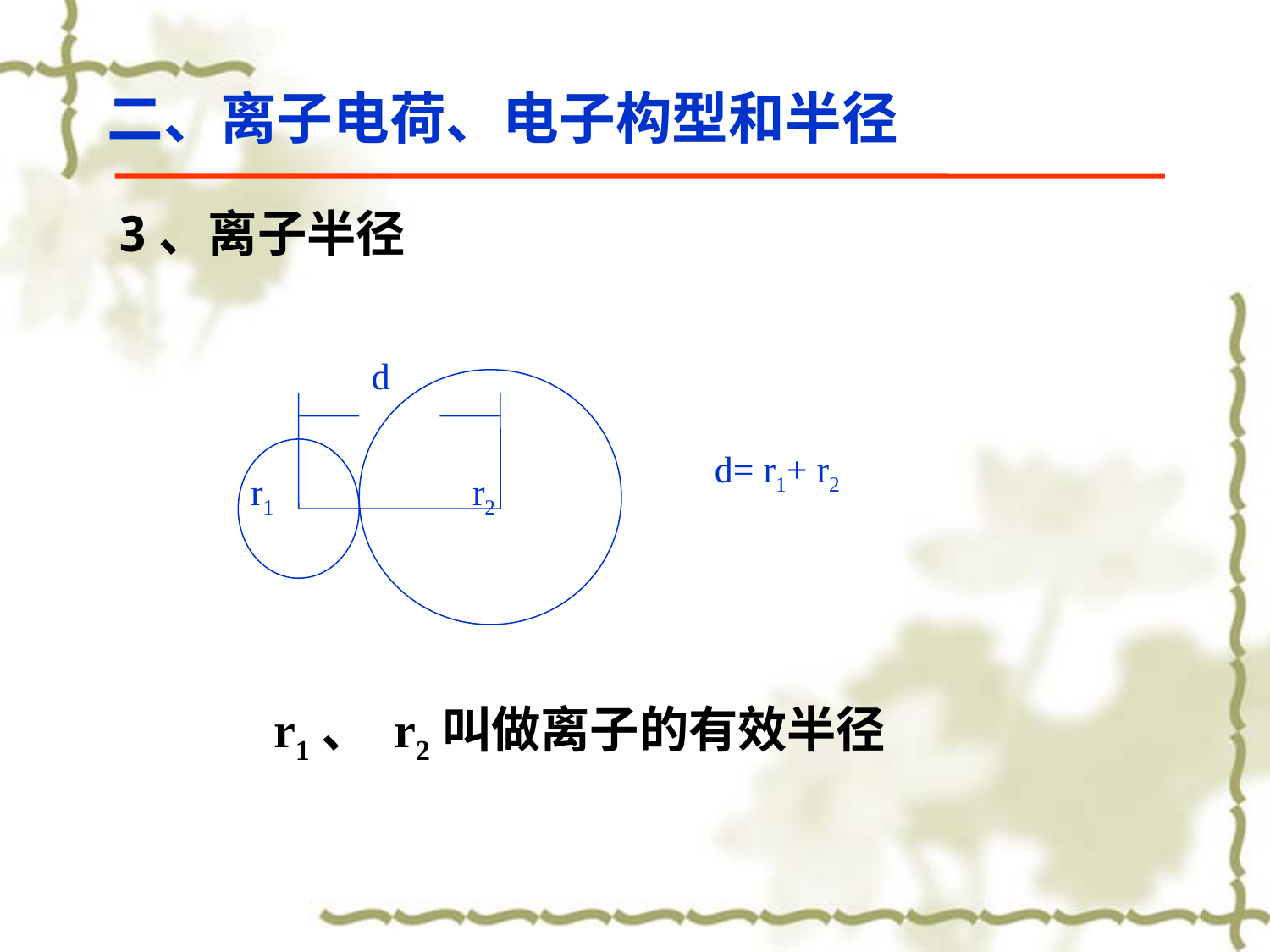

二、离子电荷、电子构型和半径

3、离子半径
d

d= r1+ r2
r1
r2

r1、 r2叫做离子的有效半径